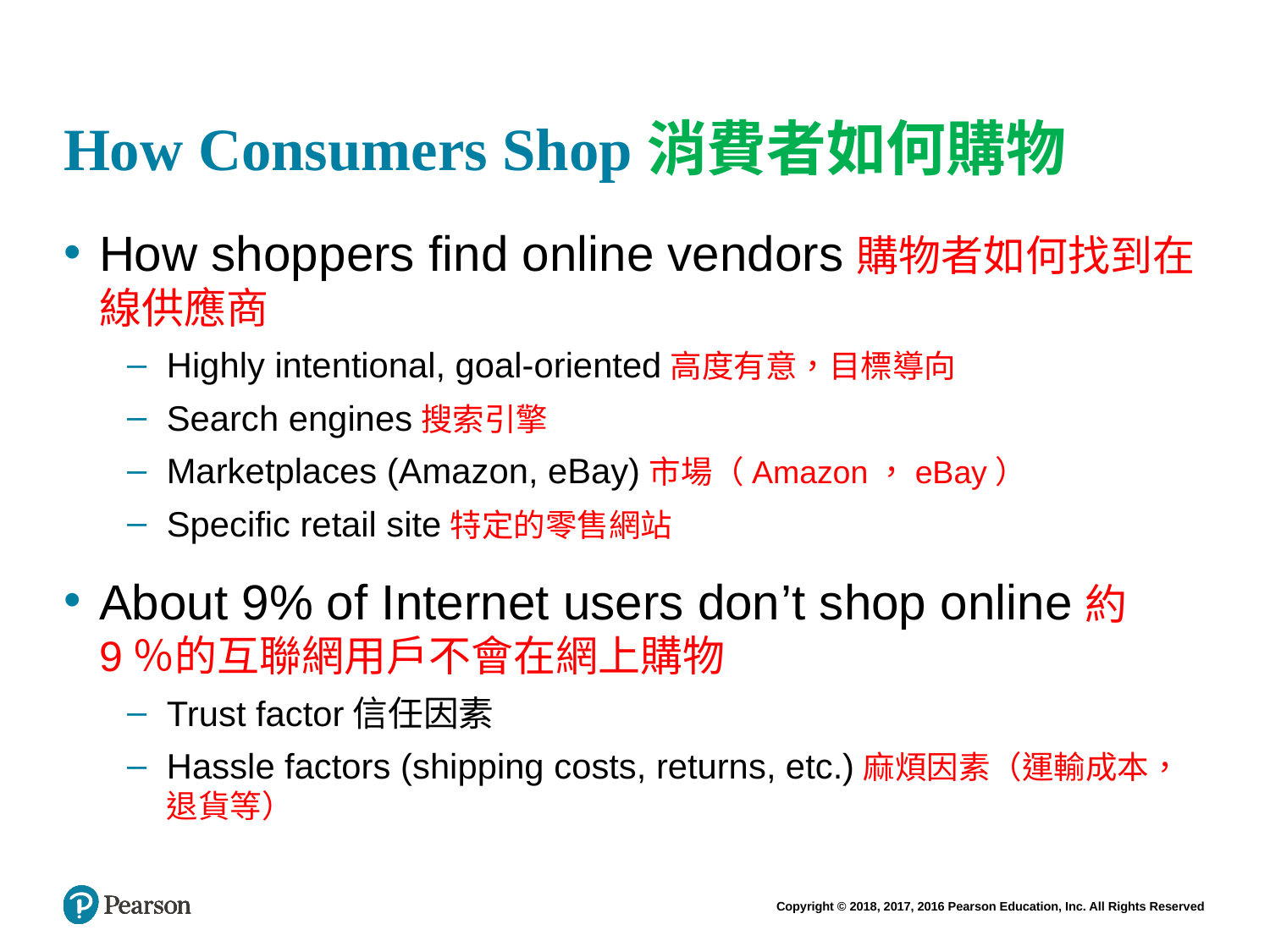

# How Consumers Shop消費者如何購物
How shoppers find online vendors購物者如何找到在線供應商
Highly intentional, goal-oriented高度有意，目標導向
Search engines搜索引擎
Marketplaces (Amazon, eBay)市場（Amazon，eBay）
Specific retail site特定的零售網站
About 9% of Internet users don’t shop online約9％的互聯網用戶不會在網上購物
Trust factor信任因素
Hassle factors (shipping costs, returns, etc.)麻煩因素（運輸成本，退貨等）